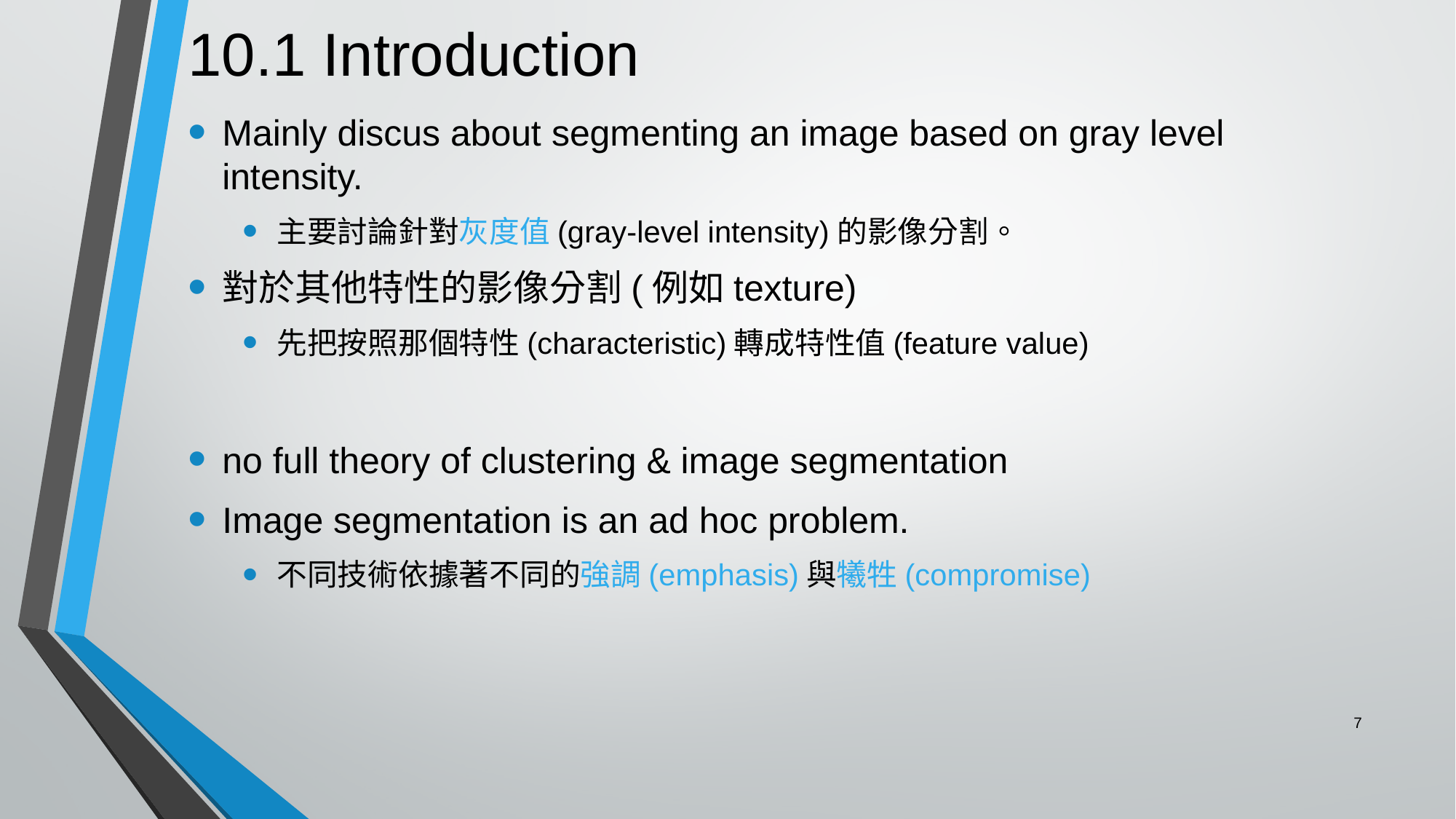

# 10.1 Introduction
Mainly discus about segmenting an image based on gray level intensity.
主要討論針對灰度值(gray-level intensity)的影像分割。
對於其他特性的影像分割(例如texture)
先把按照那個特性(characteristic)轉成特性值(feature value)

no full theory of clustering & image segmentation
Image segmentation is an ad hoc problem.
不同技術依據著不同的強調(emphasis)與犧牲(compromise)

7